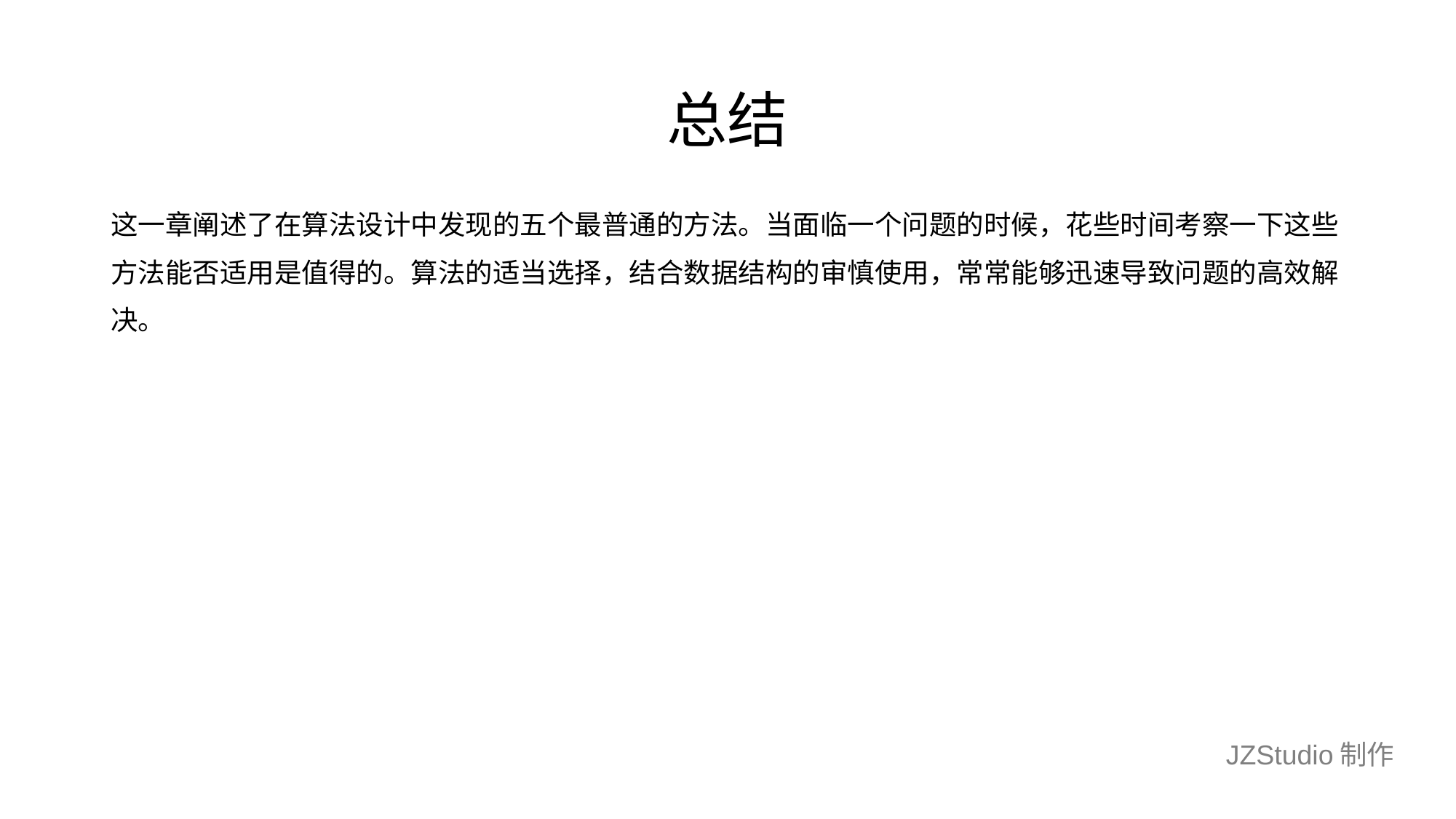

# 总结
这一章阐述了在算法设计中发现的五个最普通的方法。当面临一个问题的时候，花些时间考察一下这些
方法能否适用是值得的。算法的适当选择，结合数据结构的审慎使用，常常能够迅速导致问题的高效解
决。